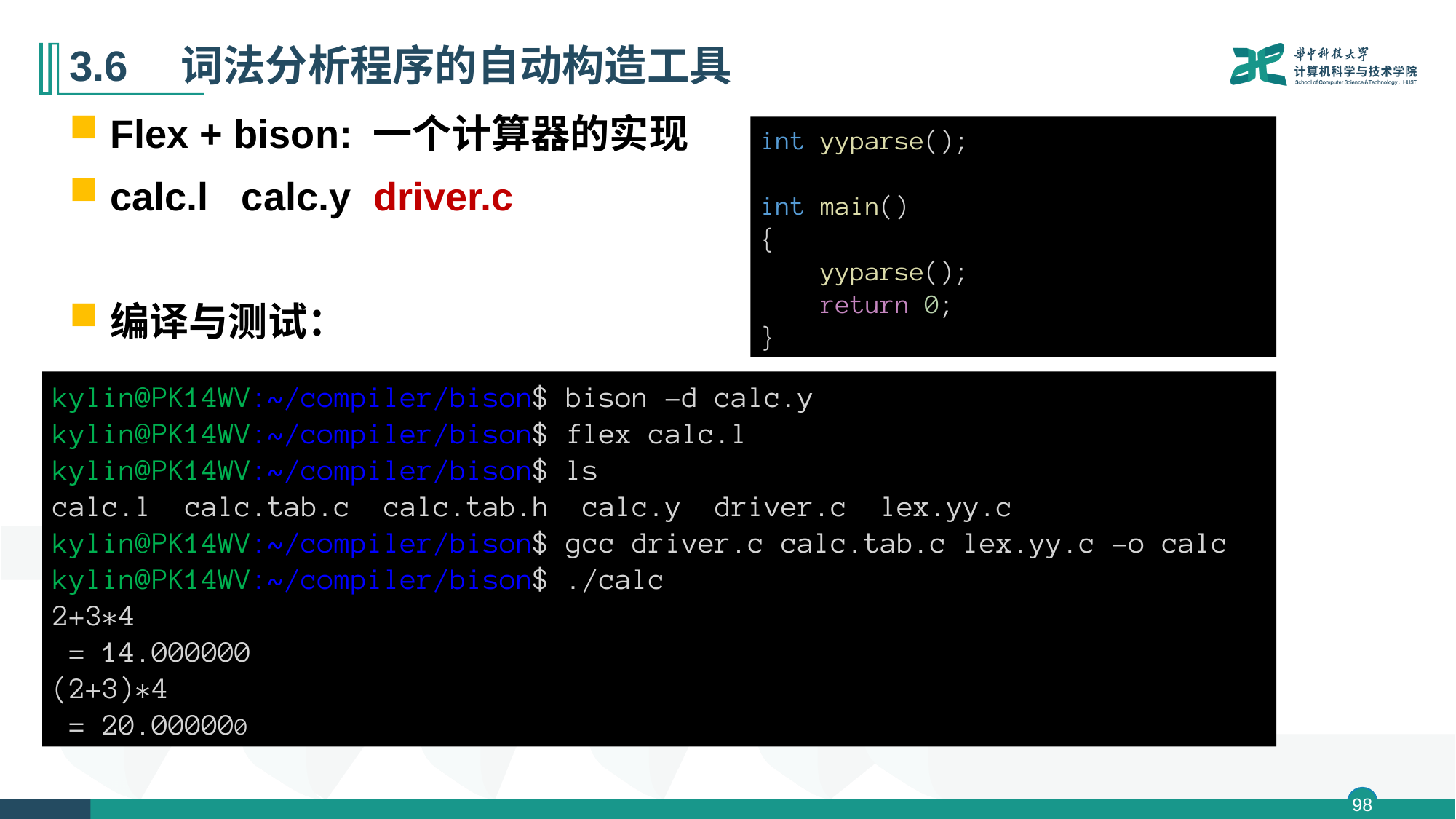

# 3.6　词法分析程序的自动构造工具
Flex + bison: 一个计算器的实现
calc.l   calc.y  driver.c

编译与测试：
int yyparse();
int main()
{
    yyparse();
    return 0;
}
kylin@PK14WV:~/compiler/bison$ bison -d calc.y
kylin@PK14WV:~/compiler/bison$ flex calc.l
kylin@PK14WV:~/compiler/bison$ ls
calc.l  calc.tab.c  calc.tab.h  calc.y  driver.c  lex.yy.c
kylin@PK14WV:~/compiler/bison$ gcc driver.c calc.tab.c lex.yy.c -o calc
kylin@PK14WV:~/compiler/bison$ ./calc
2+3*4
 = 14.000000
(2+3)*4
 = 20.000000